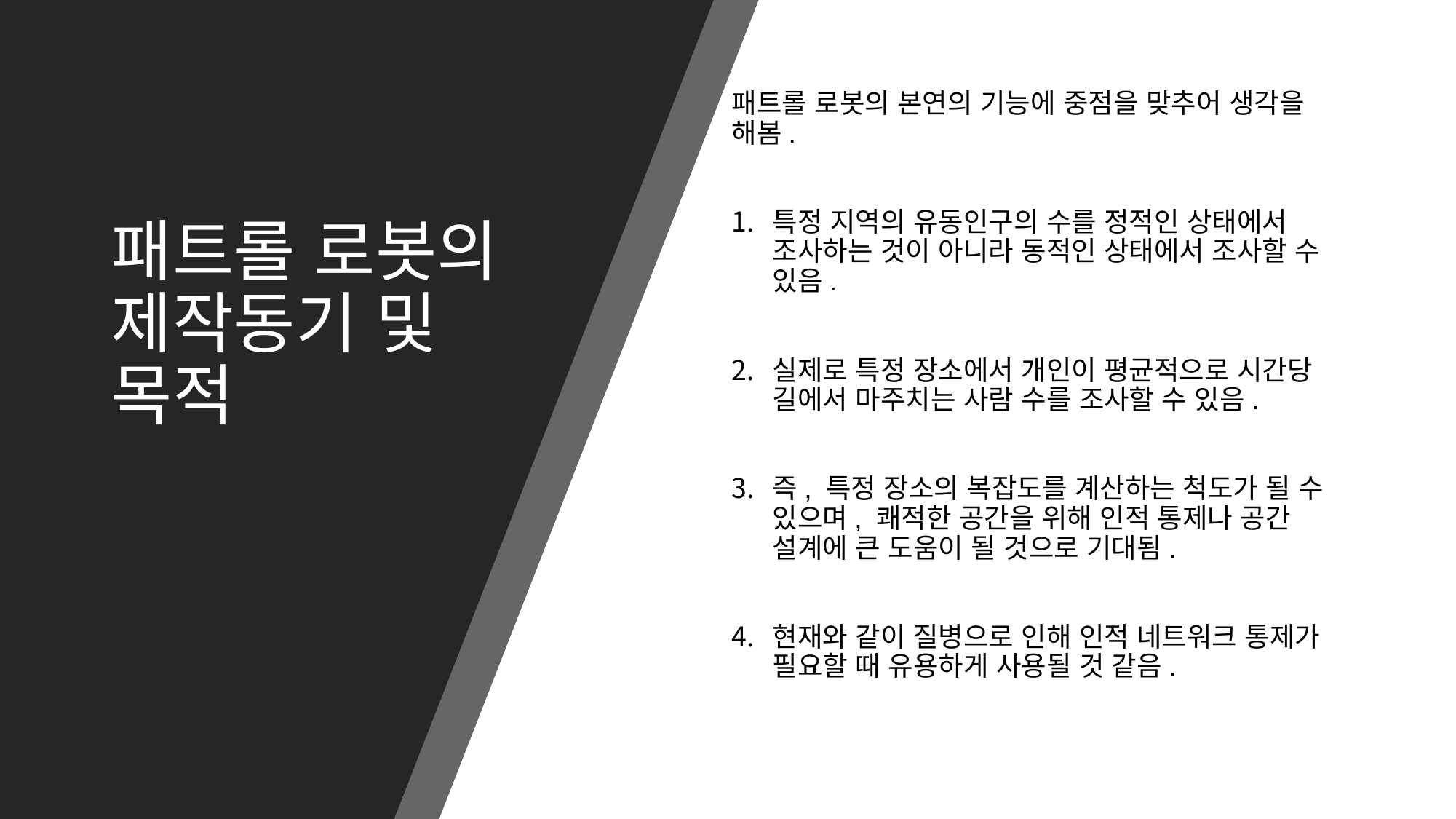

# 패트롤 로봇의 제작동기 및 목적
패트롤 로봇의 본연의 기능에 중점을 맞추어 생각을 해봄.

특정 지역의 유동인구의 수를 정적인 상태에서 조사하는 것이 아니라 동적인 상태에서 조사할 수 있음.

실제로 특정 장소에서 개인이 평균적으로 시간당 길에서 마주치는 사람 수를 조사할 수 있음.

즉, 특정 장소의 복잡도를 계산하는 척도가 될 수 있으며, 쾌적한 공간을 위해 인적 통제나 공간 설계에 큰 도움이 될 것으로 기대됨.

현재와 같이 질병으로 인해 인적 네트워크 통제가 필요할 때 유용하게 사용될 것 같음.